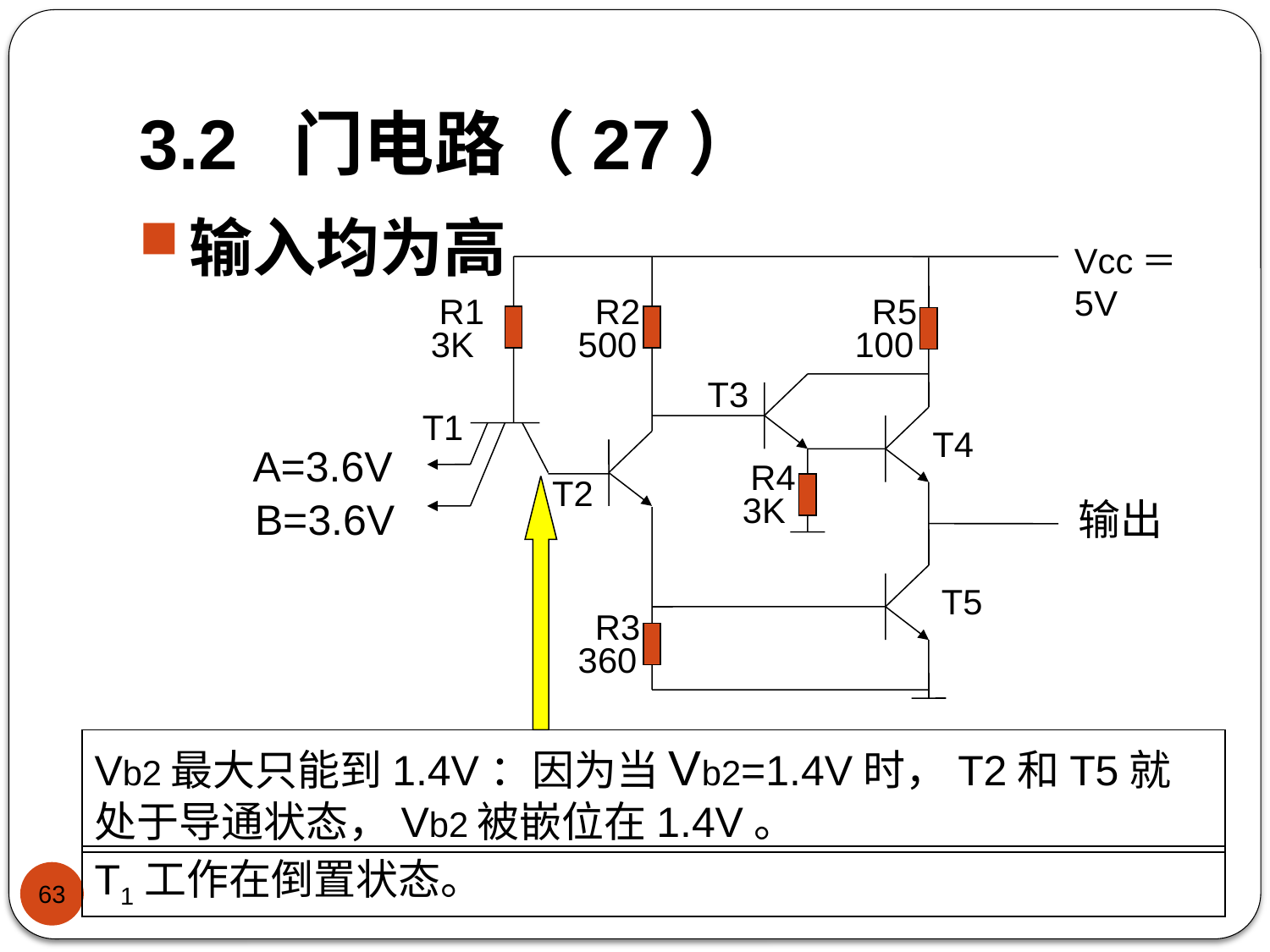

# 3.2  门电路（27）
输入均为高
Vcc＝5V

R1
3K
R2
500
R5
100
T3
T1
T4
R4
3K
T2
T5
R3
360
A=3.6V

B=3.6V
输出
Vb2最大只能到1.4V：因为当Vb2=1.4V时，T2和T5就处于导通状态，Vb2被嵌位在1.4V。
T1工作在倒置状态。
63